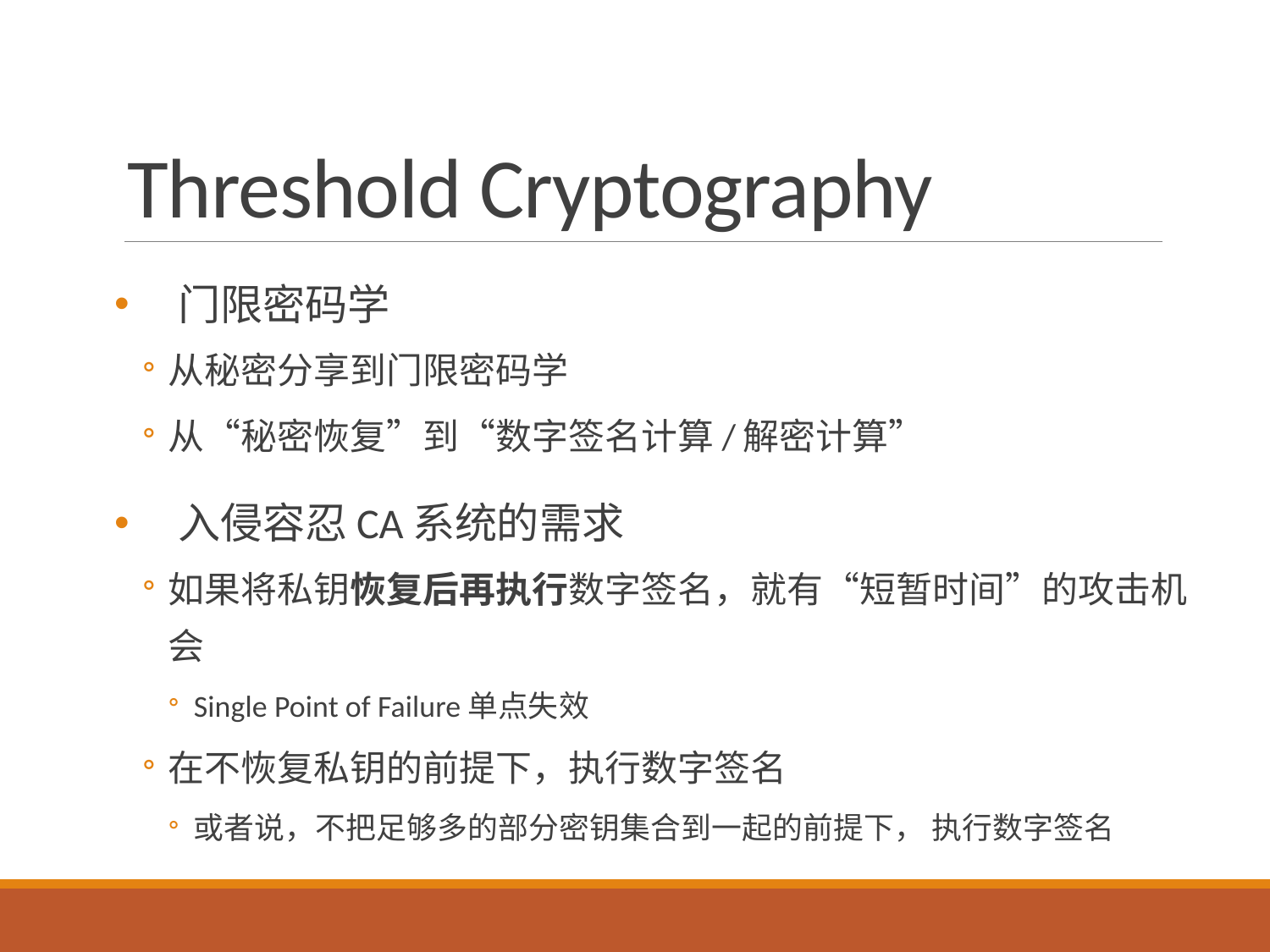

# Threshold Cryptography
门限密码学
从秘密分享到门限密码学
从“秘密恢复”到“数字签名计算/解密计算”
入侵容忍CA系统的需求
如果将私钥恢复后再执行数字签名，就有“短暂时间”的攻击机会
Single Point of Failure单点失效
在不恢复私钥的前提下，执行数字签名
或者说，不把足够多的部分密钥集合到一起的前提下， 执行数字签名
8